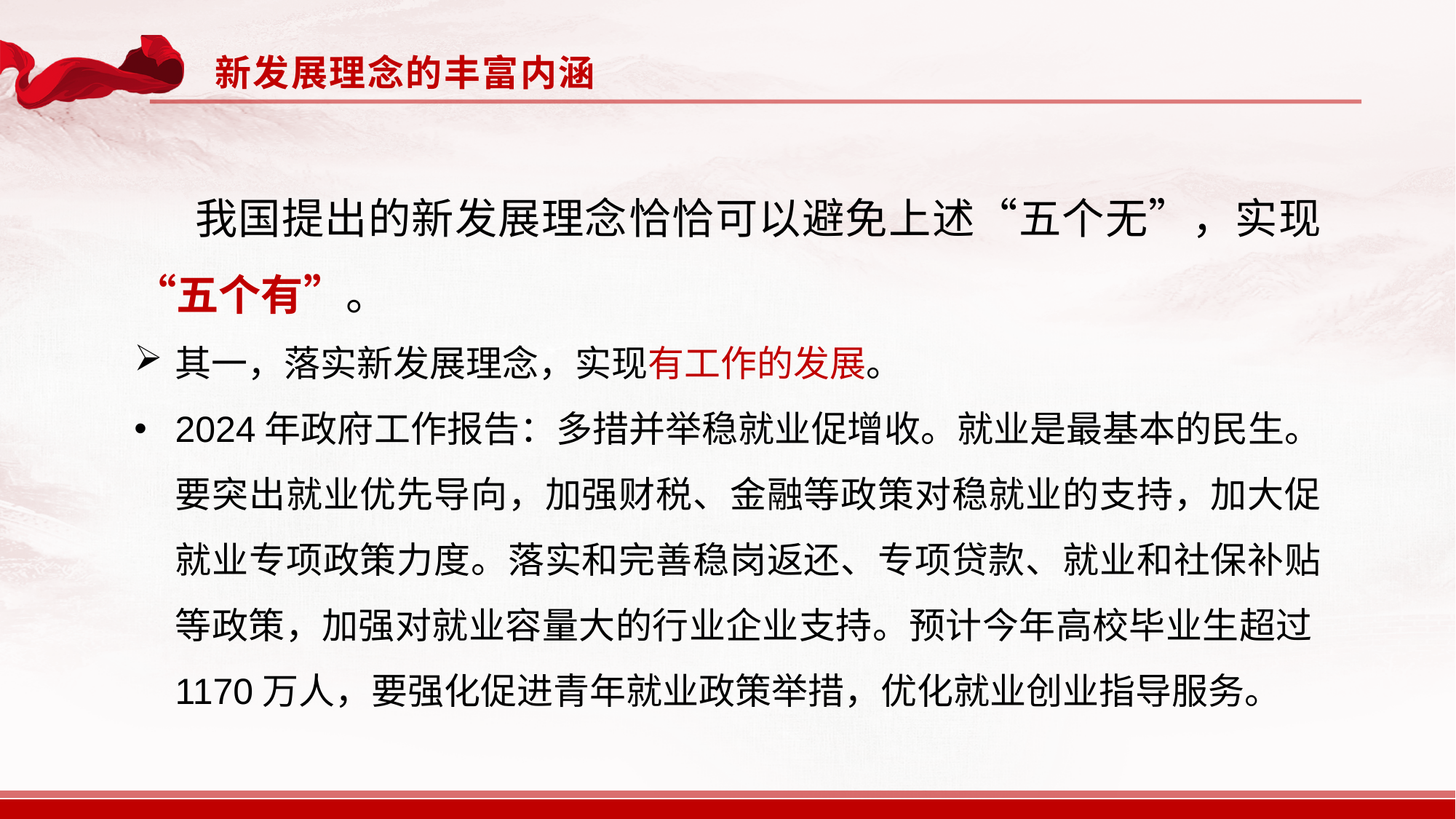

新发展理念的丰富内涵
　　我国提出的新发展理念恰恰可以避免上述“五个无”，实现“五个有”。
其一，落实新发展理念，实现有工作的发展。
2024年政府工作报告：多措并举稳就业促增收。就业是最基本的民生。要突出就业优先导向，加强财税、金融等政策对稳就业的支持，加大促就业专项政策力度。落实和完善稳岗返还、专项贷款、就业和社保补贴等政策，加强对就业容量大的行业企业支持。预计今年高校毕业生超过1170万人，要强化促进青年就业政策举措，优化就业创业指导服务。